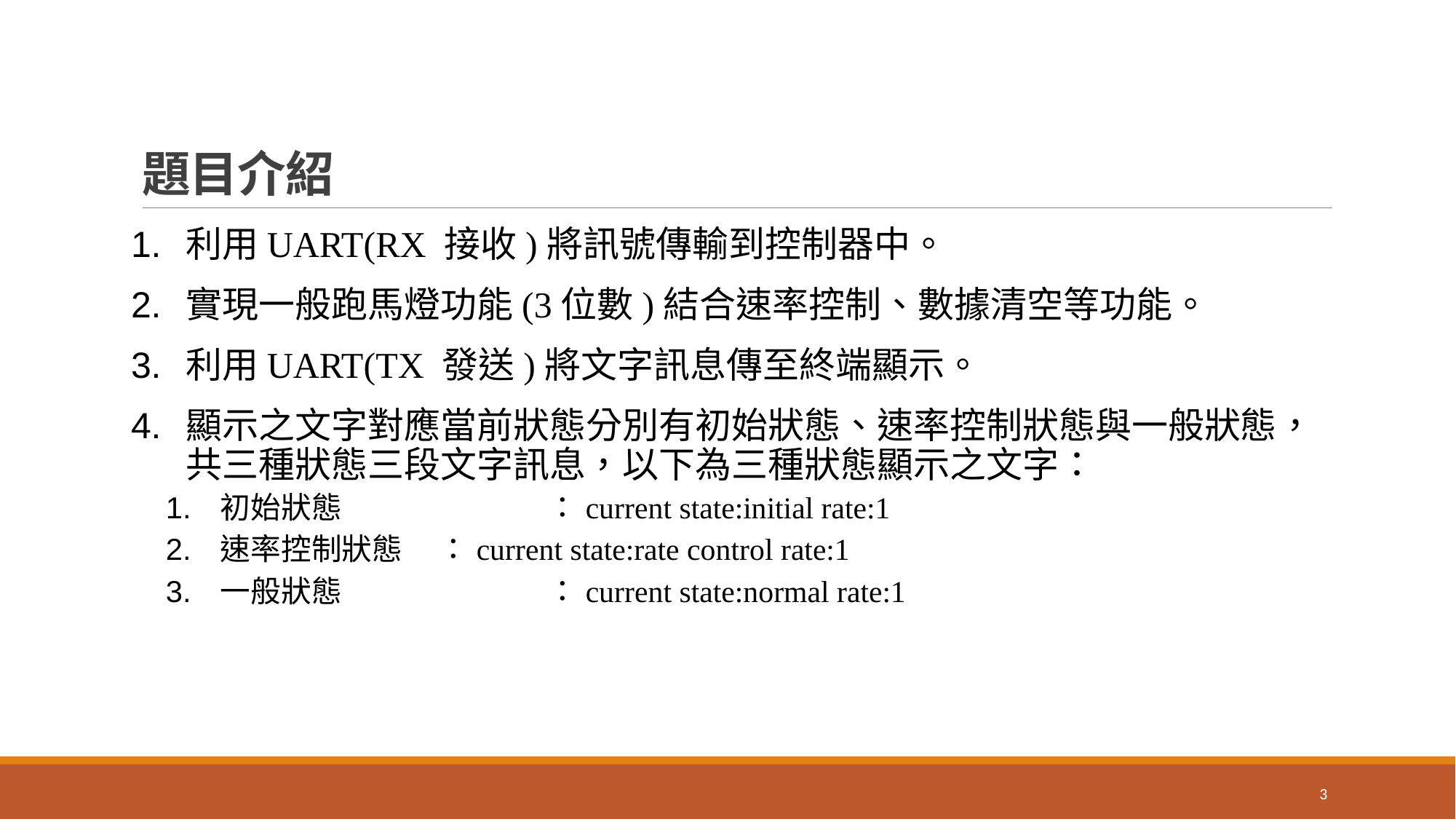

# 題目介紹
利用UART(RX 接收)將訊號傳輸到控制器中。
實現一般跑馬燈功能(3位數)結合速率控制、數據清空等功能。
利用UART(TX 發送)將文字訊息傳至終端顯示。
顯示之文字對應當前狀態分別有初始狀態、速率控制狀態與一般狀態，共三種狀態三段文字訊息，以下為三種狀態顯示之文字：
初始狀態		：current state:initial rate:1
速率控制狀態	：current state:rate control rate:1
一般狀態		：current state:normal rate:1
3